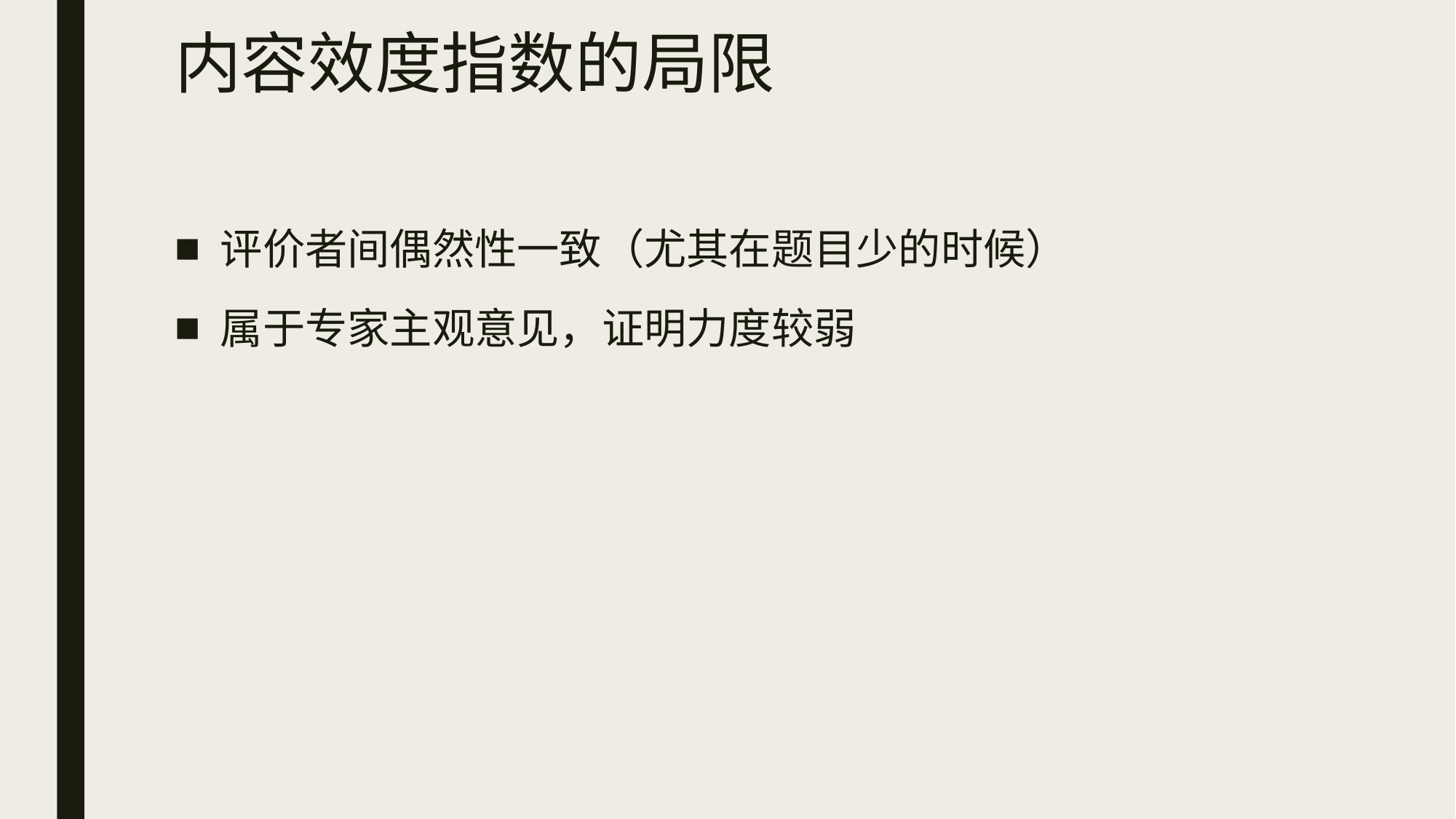

# 内容效度指数的局限
评价者间偶然性一致（尤其在题目少的时候）
属于专家主观意见，证明力度较弱